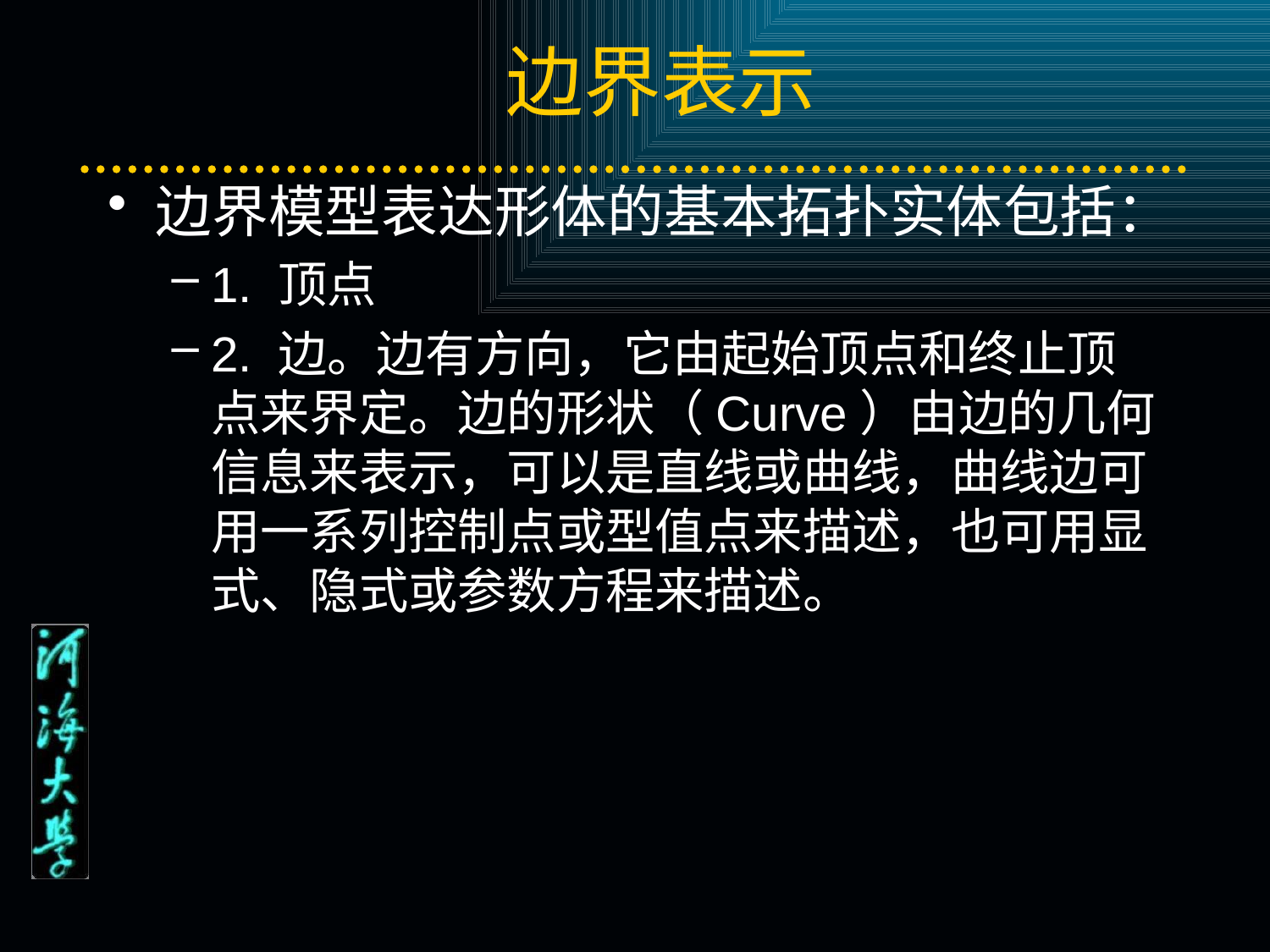

# 边界表示
边界模型表达形体的基本拓扑实体包括：
1. 顶点
2. 边。边有方向，它由起始顶点和终止顶点来界定。边的形状（Curve）由边的几何信息来表示，可以是直线或曲线，曲线边可用一系列控制点或型值点来描述，也可用显式、隐式或参数方程来描述。

59